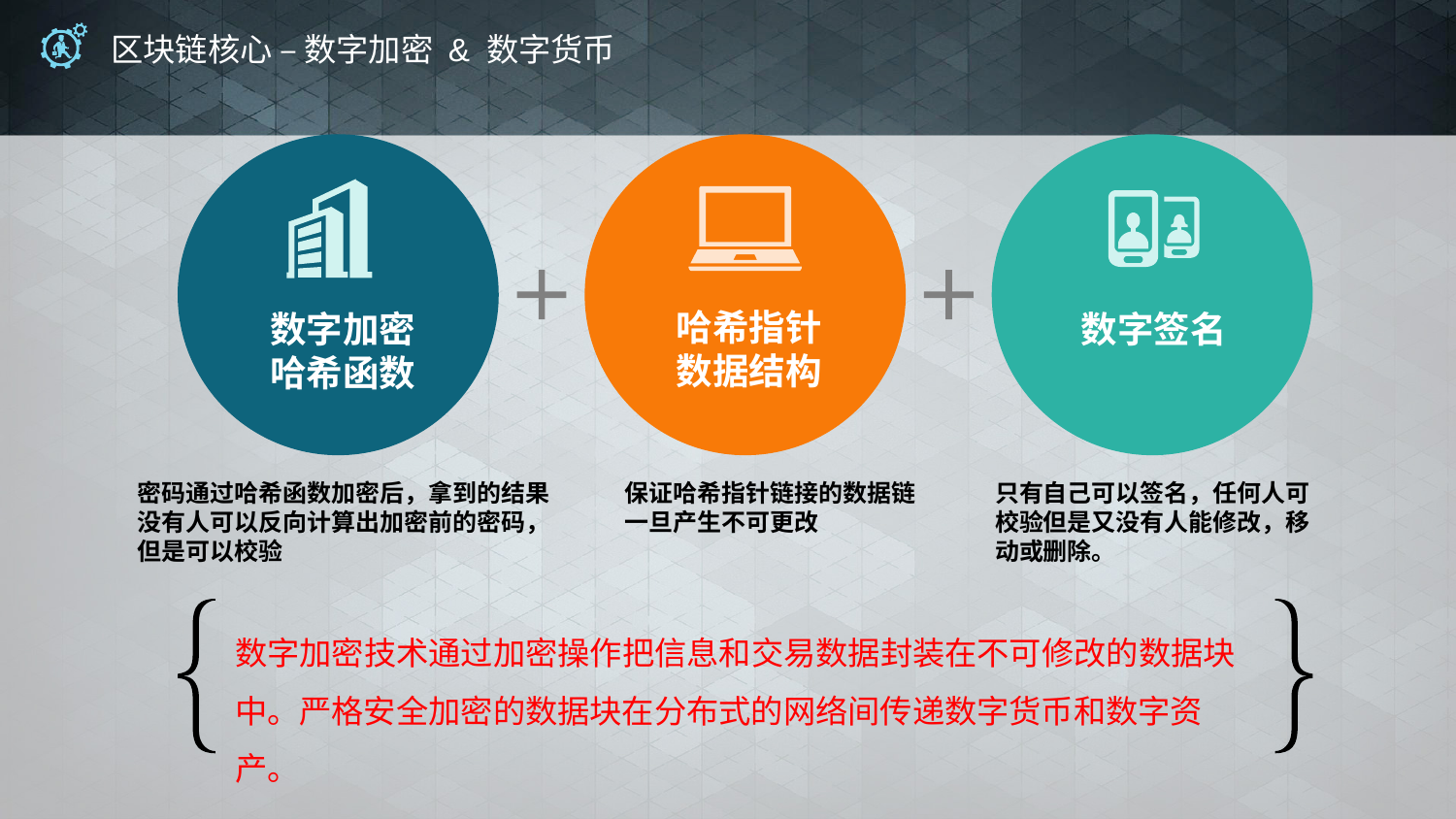

# 区块链核心 – 数字加密 & 数字货币

哈希指针
数据结构
数字加密
哈希函数
数字签名
只有自己可以签名，任何人可校验但是又没有人能修改，移动或删除。
密码通过哈希函数加密后，拿到的结果没有人可以反向计算出加密前的密码，但是可以校验
保证哈希指针链接的数据链一旦产生不可更改

数字加密技术通过加密操作把信息和交易数据封装在不可修改的数据块中。严格安全加密的数据块在分布式的网络间传递数字货币和数字资产。